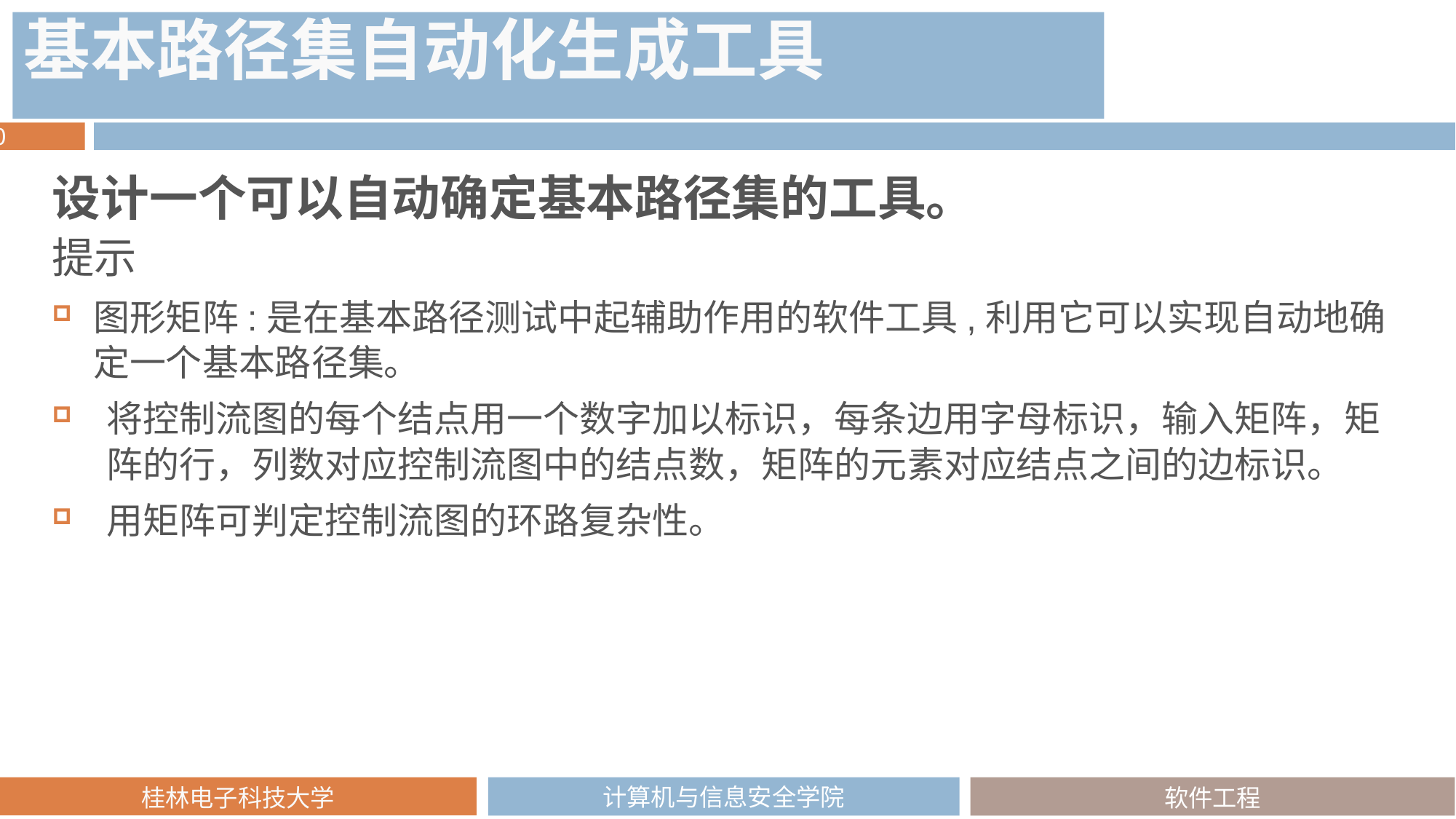

基本路径集自动化生成工具
设计一个可以自动确定基本路径集的工具。
提示
图形矩阵:是在基本路径测试中起辅助作用的软件工具,利用它可以实现自动地确定一个基本路径集。
将控制流图的每个结点用一个数字加以标识，每条边用字母标识，输入矩阵，矩阵的行，列数对应控制流图中的结点数，矩阵的元素对应结点之间的边标识。
用矩阵可判定控制流图的环路复杂性。